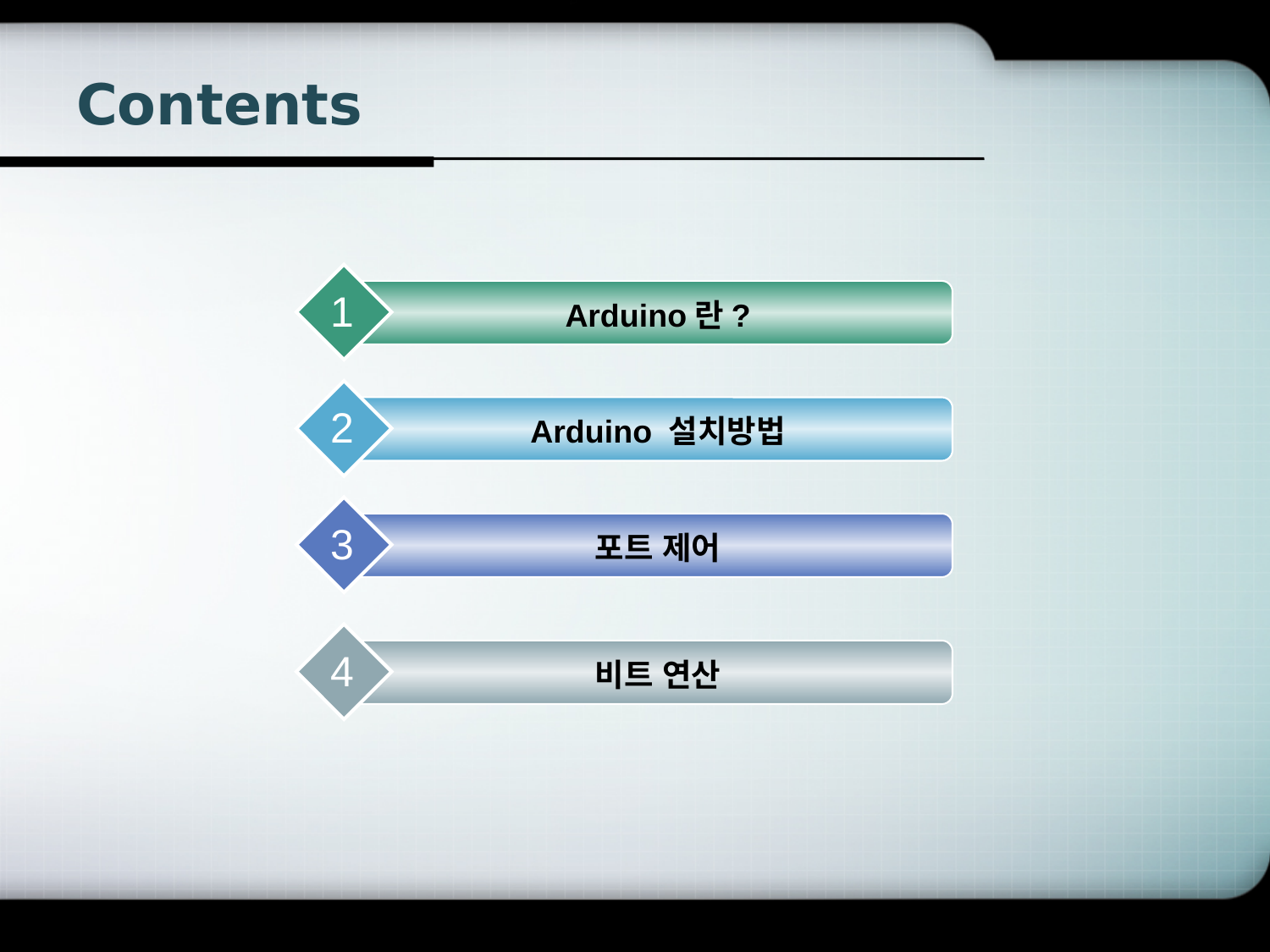

# Contents

1

Arduino란?

2

Arduino 설치방법

3

포트 제어

4

비트 연산